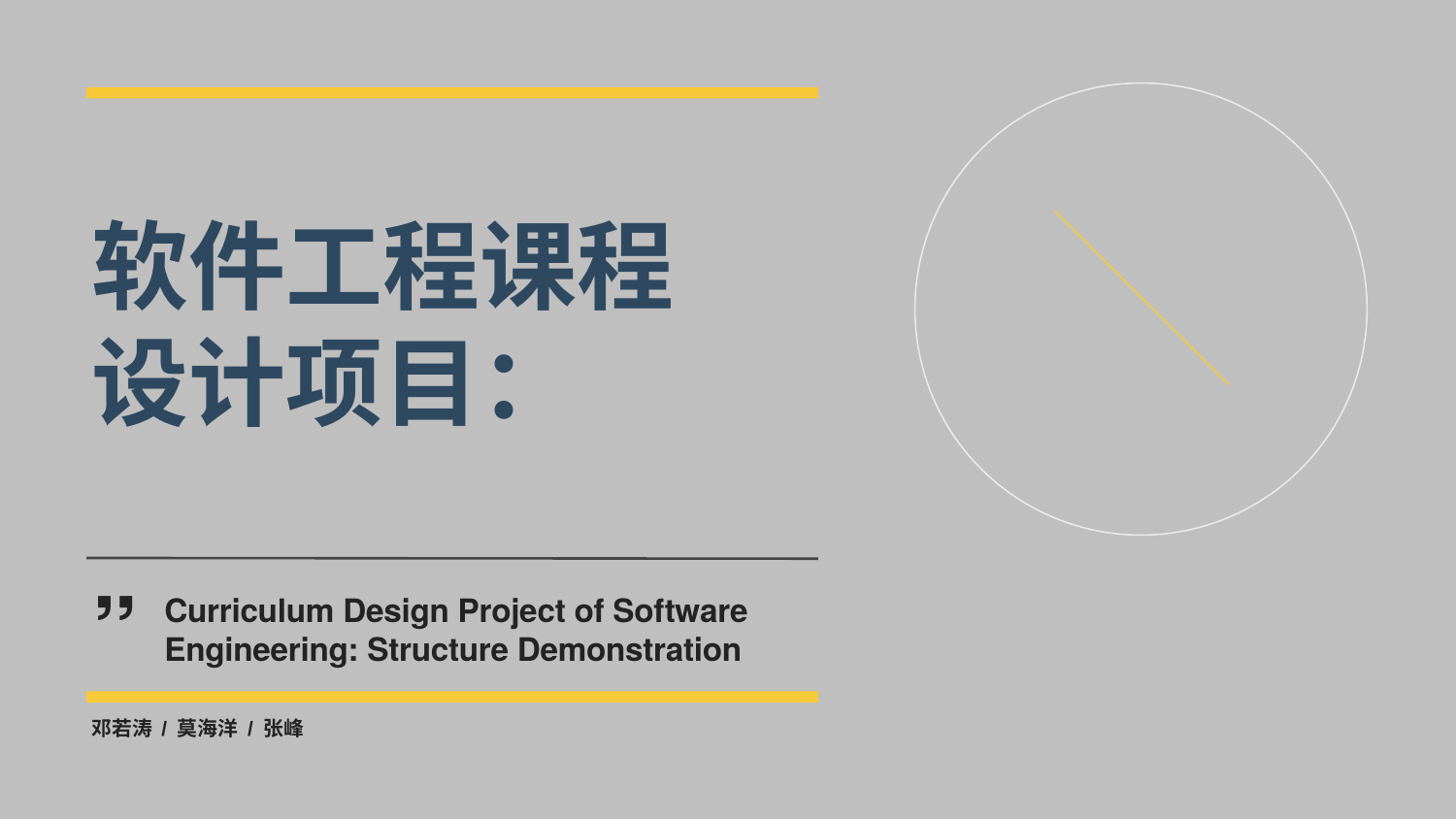

软件工程课程
设计项目：
”
Curriculum Design Project of Software Engineering: Structure Demonstration

邓若涛 / 莫海洋 / 张峰